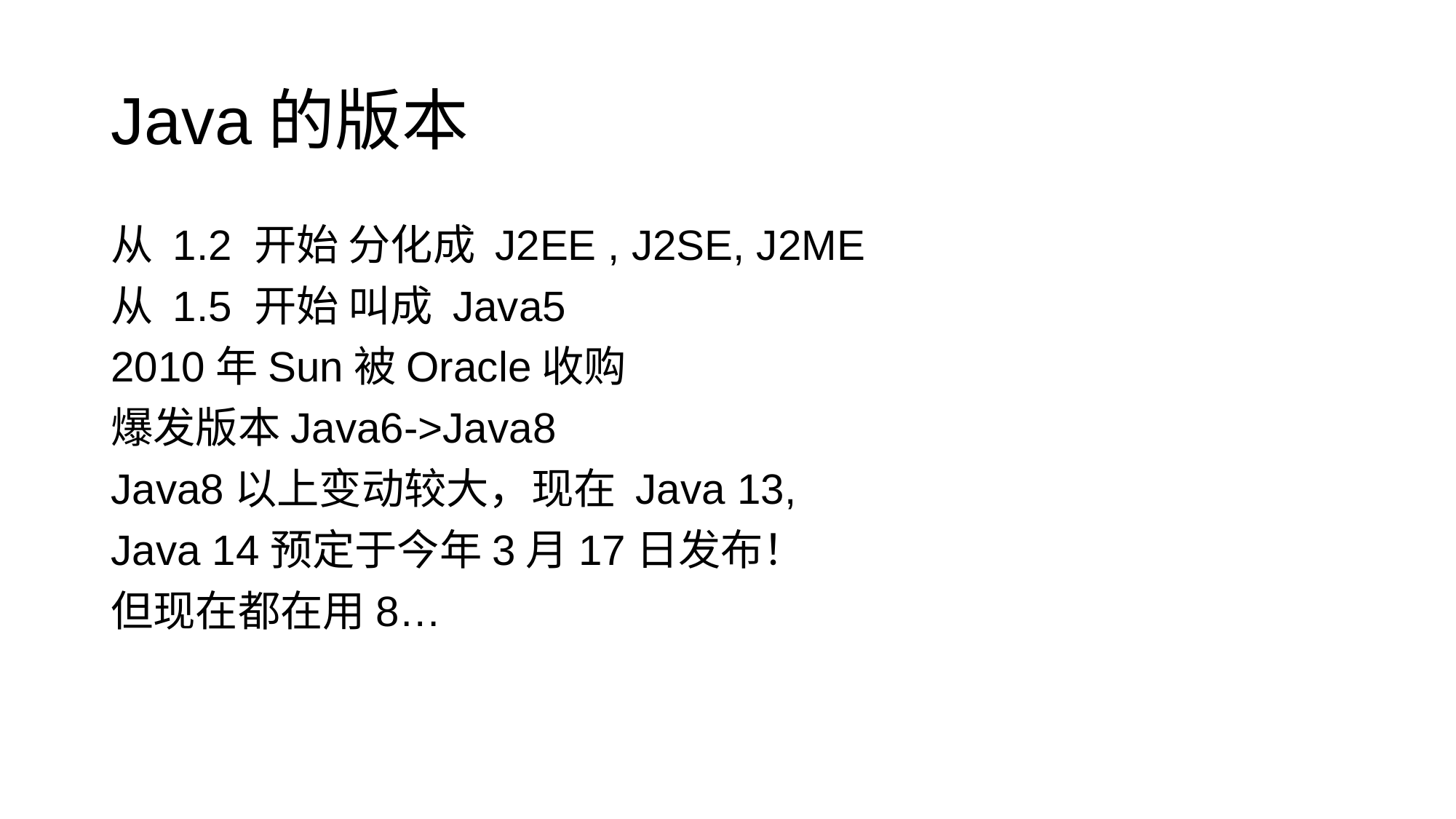

# Java的版本
从 1.2 开始 分化成 J2EE , J2SE, J2ME
从 1.5 开始 叫成 Java5
2010年Sun被Oracle收购
爆发版本Java6->Java8
Java8以上变动较大，现在 Java 13,
Java 14预定于今年3月17日发布！
但现在都在用8…